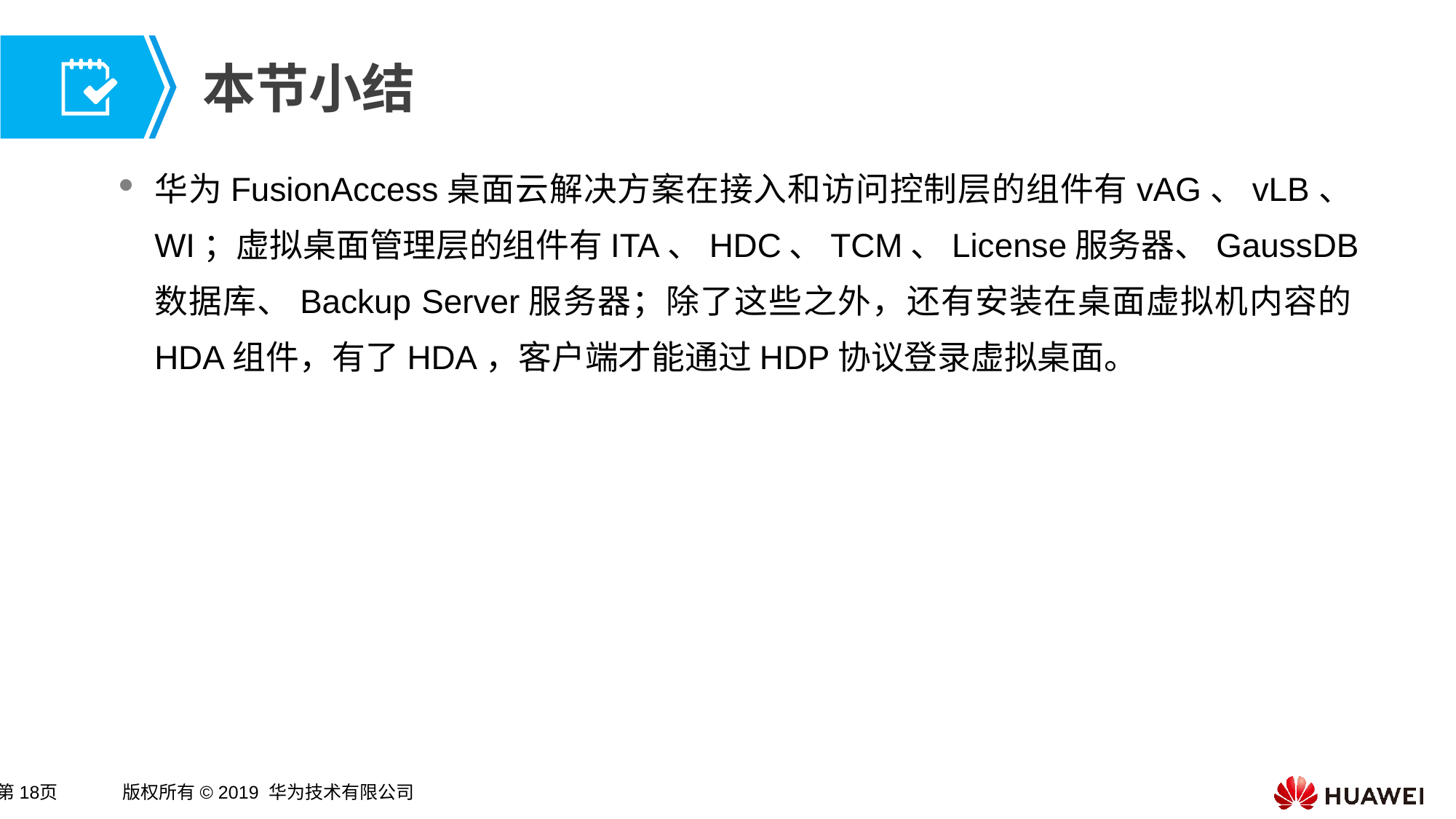

华为FusionAccess桌面云解决方案在接入和访问控制层的组件有vAG、vLB、WI；虚拟桌面管理层的组件有ITA、HDC、TCM、License服务器、GaussDB数据库、Backup Server服务器；除了这些之外，还有安装在桌面虚拟机内容的HDA组件，有了HDA，客户端才能通过HDP协议登录虚拟桌面。